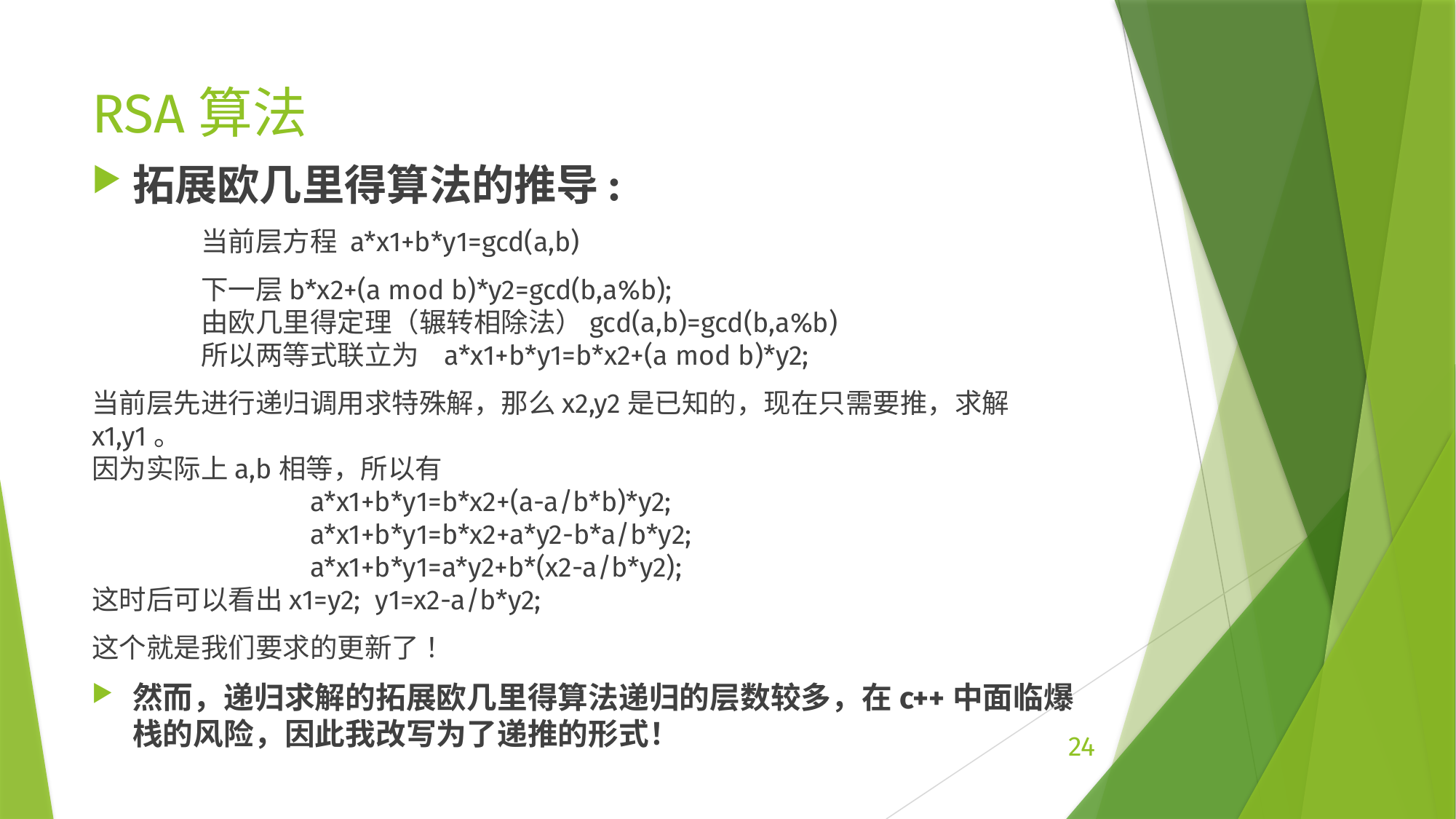

# RSA算法
拓展欧几里得算法的推导:
	当前层方程 a*x1+b*y1=gcd(a,b)
	下一层b*x2+(a mod b)*y2=gcd(b,a%b);
	由欧几里得定理（辗转相除法）gcd(a,b)=gcd(b,a%b)
	所以两等式联立为   a*x1+b*y1=b*x2+(a mod b)*y2;
当前层先进行递归调用求特殊解，那么x2,y2是已知的，现在只需要推，求解x1,y1。
因为实际上a,b相等，所以有
		a*x1+b*y1=b*x2+(a-a/b*b)*y2;          
		a*x1+b*y1=b*x2+a*y2-b*a/b*y2;
		a*x1+b*y1=a*y2+b*(x2-a/b*y2);
这时后可以看出x1=y2;  y1=x2-a/b*y2;
这个就是我们要求的更新了 ！
然而，递归求解的拓展欧几里得算法递归的层数较多，在c++中面临爆栈的风险，因此我改写为了递推的形式！

24